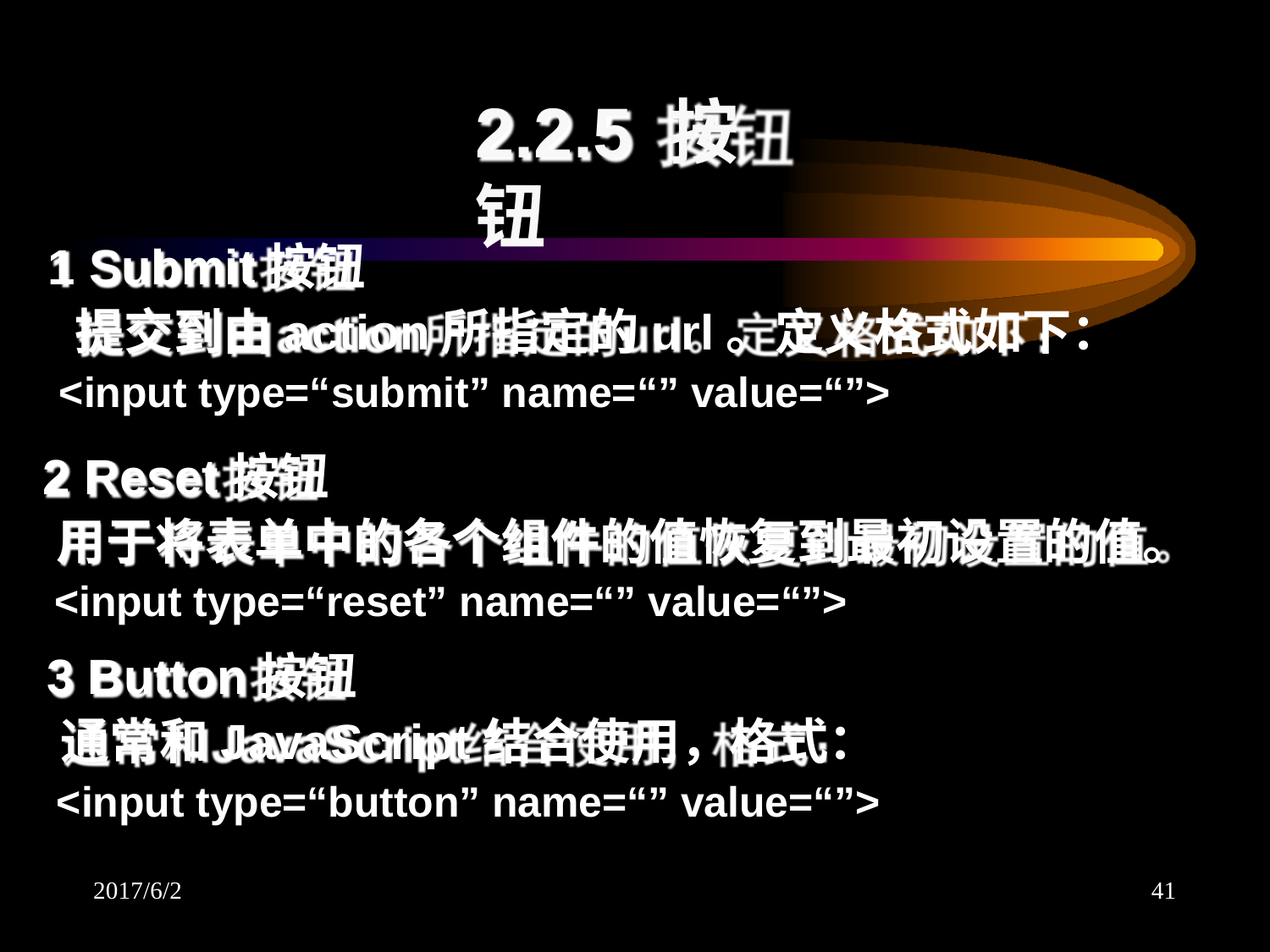

# 2.2.5 按钮

Submit按钮
提交到由action所指定的url。定义格式如下：
<input type=“submit” name=“” value=“”>
Reset按钮
用于将表单中的各个组件的值恢复到最初设置的值。
<input type=“reset” name=“” value=“”>
Button按钮
通常和JavaScript结合使用，格式：
<input type=“button” name=“” value=“”>

2017/6/2	41